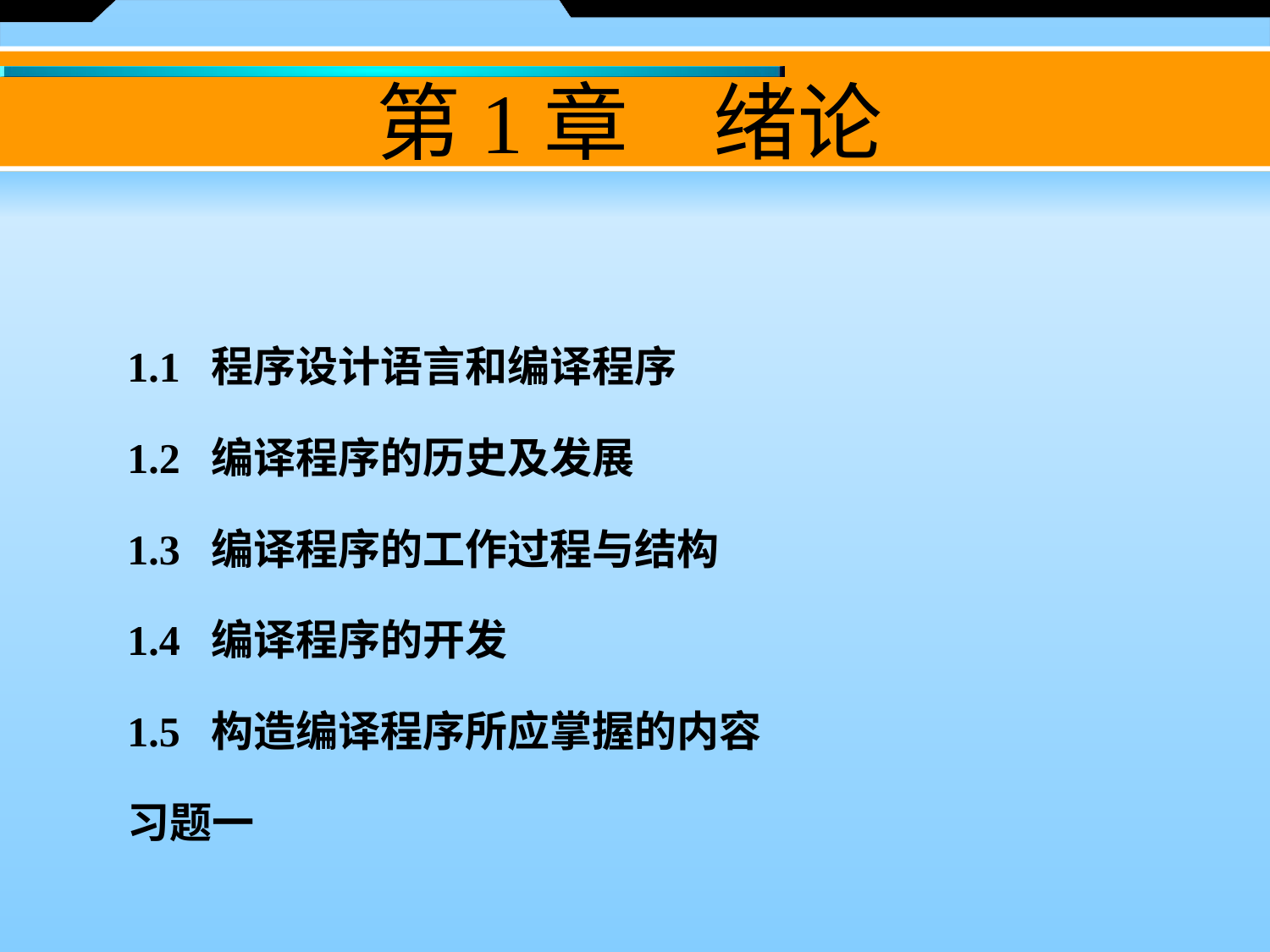

第1章　绪论
1.1  程序设计语言和编译程序
1.2  编译程序的历史及发展
1.3  编译程序的工作过程与结构
1.4  编译程序的开发
1.5  构造编译程序所应掌握的内容
习题一